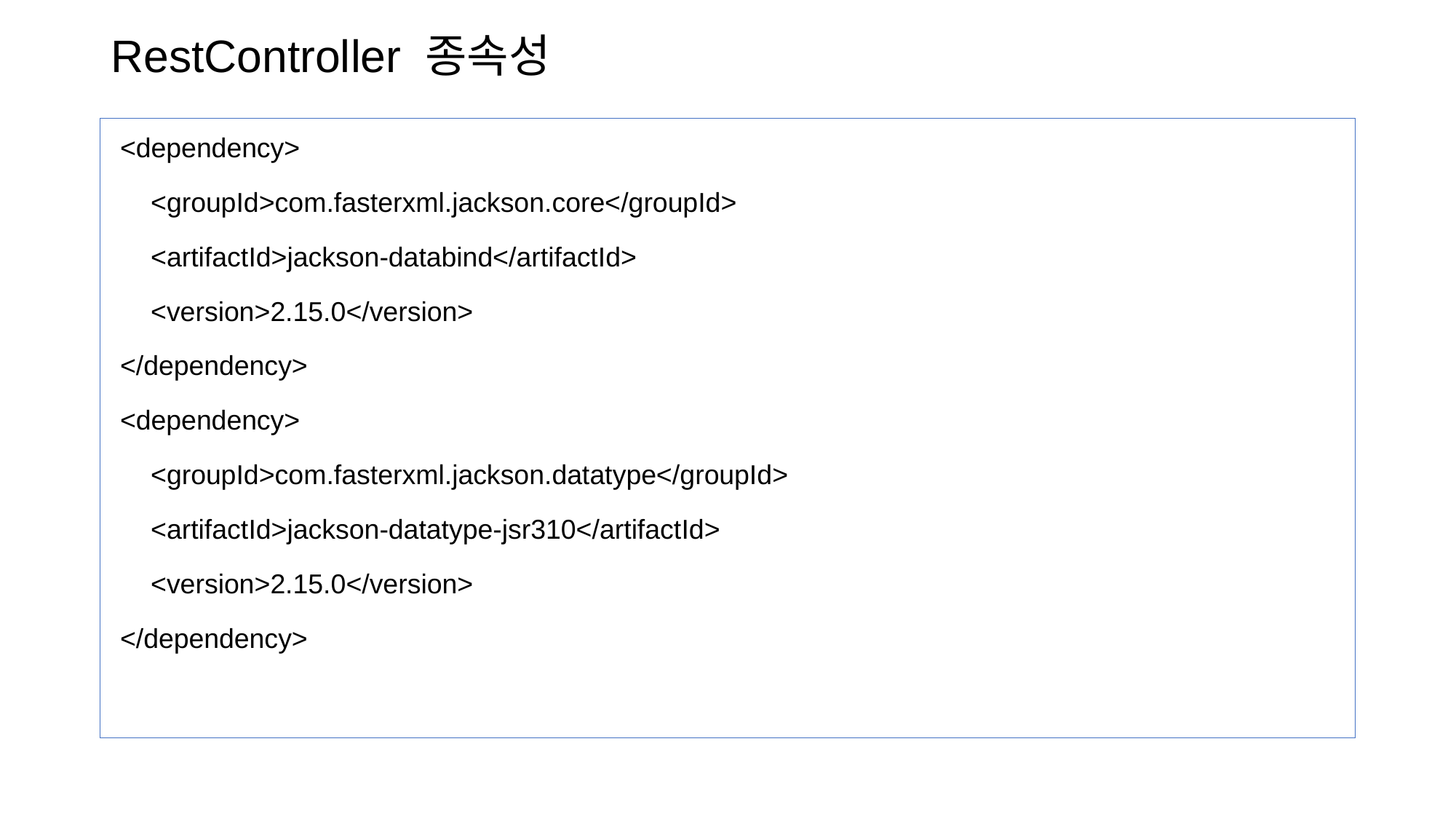

# RestController 종속성
<dependency>
    <groupId>com.fasterxml.jackson.core</groupId>
    <artifactId>jackson-databind</artifactId>
    <version>2.15.0</version>
</dependency>
<dependency>
    <groupId>com.fasterxml.jackson.datatype</groupId>
    <artifactId>jackson-datatype-jsr310</artifactId>
    <version>2.15.0</version>
</dependency>